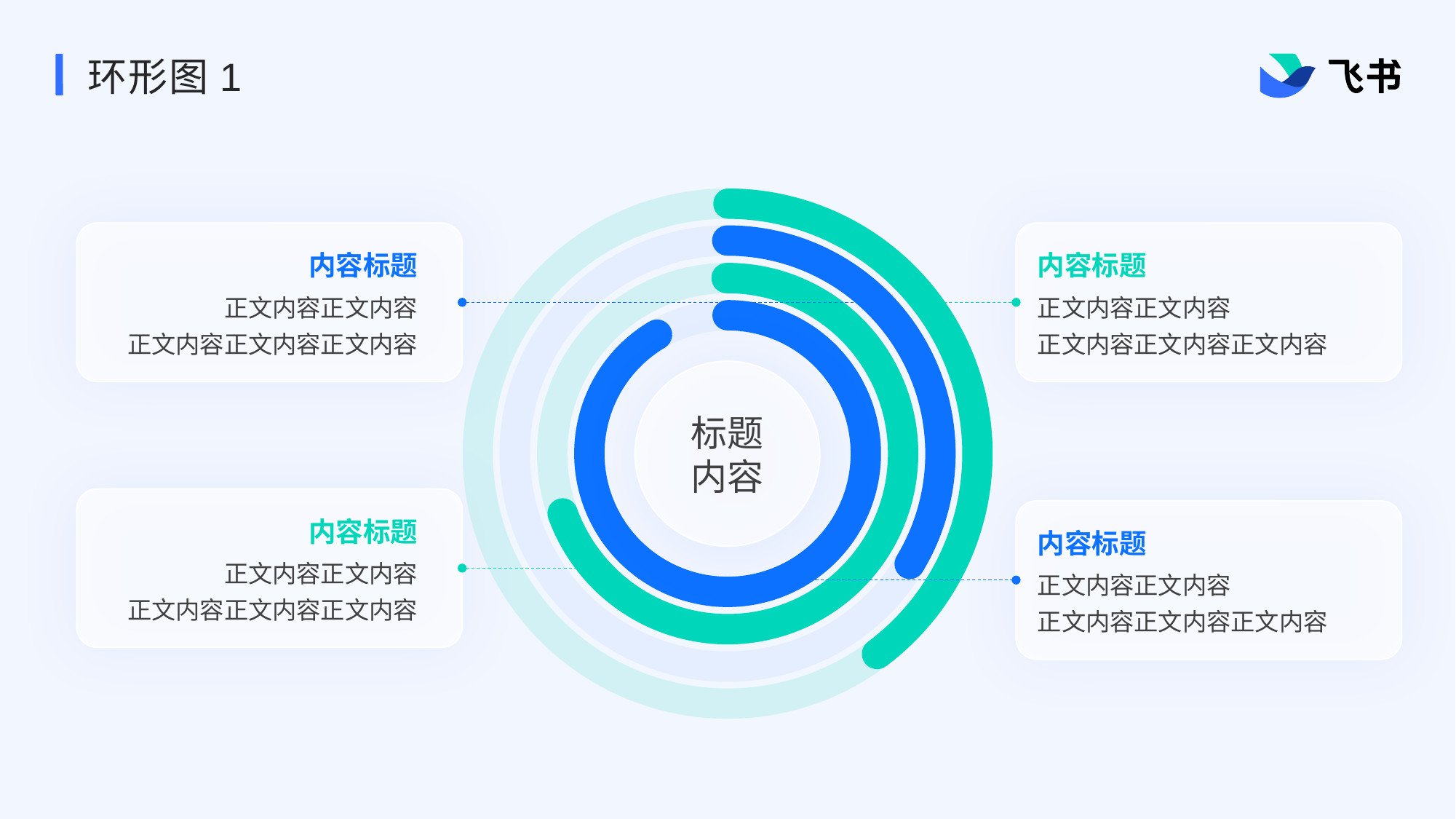

# 环形图1

标题
内容

内容标题
内容标题
正文内容正文内容
正文内容正文内容正文内容

正文内容正文内容
正文内容正文内容正文内容

内容标题

内容标题
正文内容正文内容
正文内容正文内容正文内容

正文内容正文内容
正文内容正文内容正文内容